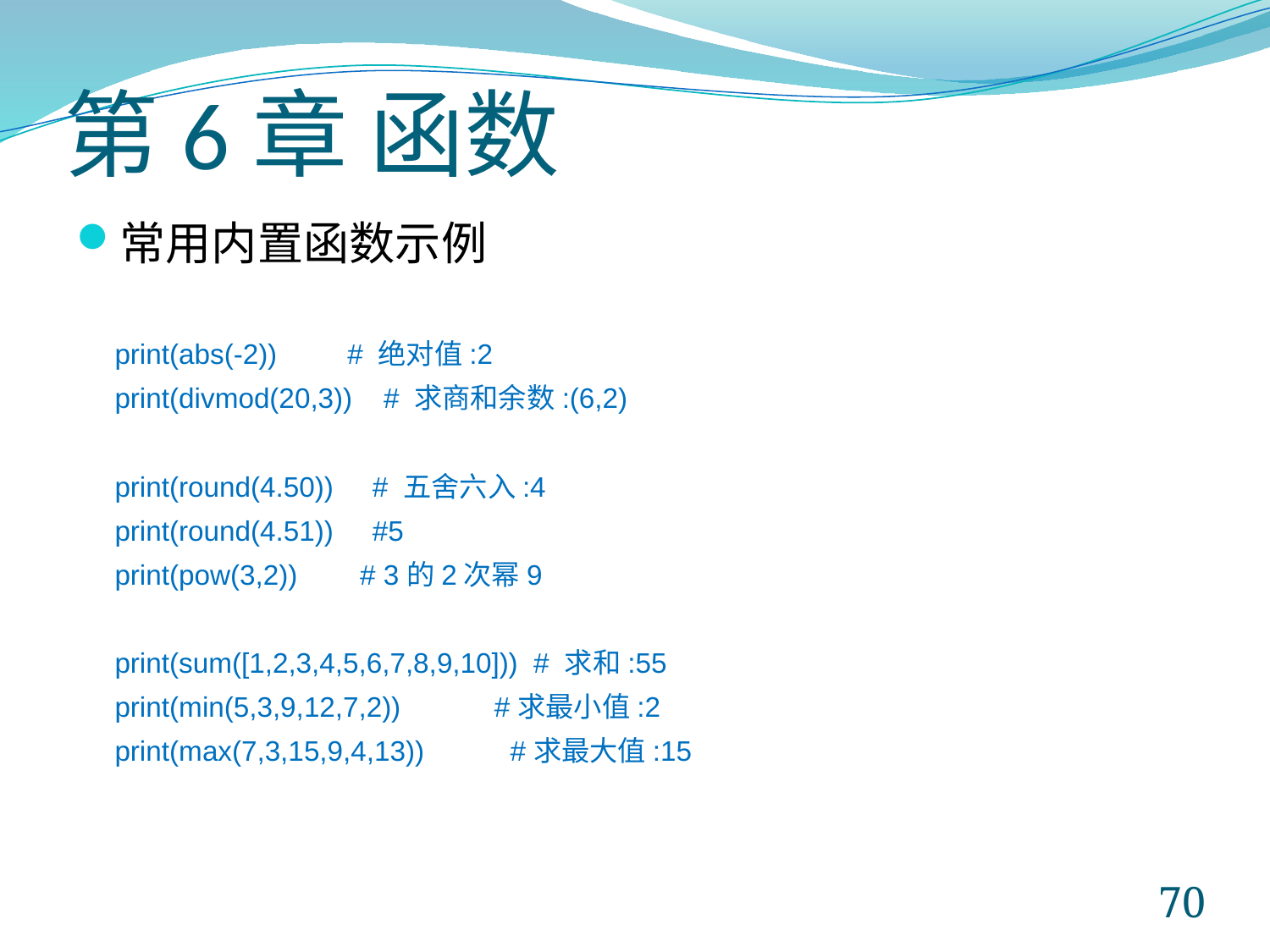

# 第6章 函数
常用内置函数示例
print(abs(-2))         # 绝对值:2
print(divmod(20,3))    # 求商和余数:(6,2)

print(round(4.50))     # 五舍六入:4
print(round(4.51))     #5
print(pow(3,2))        # 3的2次幂9

print(sum([1,2,3,4,5,6,7,8,9,10]))  # 求和:55
print(min(5,3,9,12,7,2))            #求最小值:2
print(max(7,3,15,9,4,13))           #求最大值:15
70